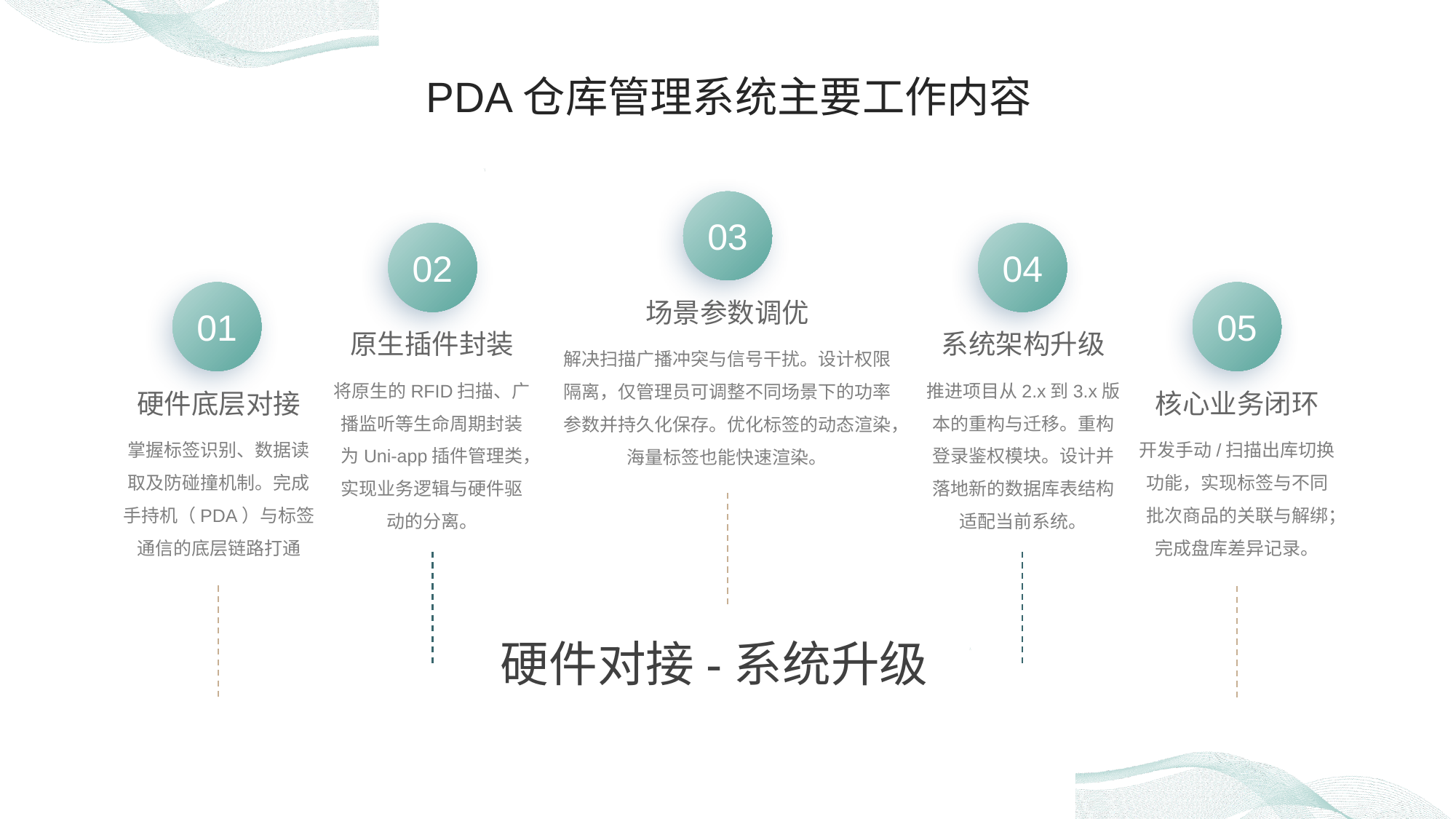

PDA仓库管理系统主要工作内容
03
02
04
01
05
场景参数调优
原生插件封装
系统架构升级
解决扫描广播冲突与信号干扰。设计权限隔离，仅管理员可调整不同场景下的功率参数并持久化保存。优化标签的动态渲染，海量标签也能快速渲染。
将原生的RFID扫描、广播监听等生命周期封装为Uni-app插件管理类，实现业务逻辑与硬件驱动的分离。
推进项目从2.x到3.x版本的重构与迁移。重构登录鉴权模块。设计并落地新的数据库表结构适配当前系统。
硬件底层对接
核心业务闭环
掌握标签识别、数据读取及防碰撞机制。完成手持机（PDA）与标签通信的底层链路打通
开发手动/扫描出库切换功能，实现标签与不同批次商品的关联与解绑；完成盘库差异记录。

硬件对接-系统升级